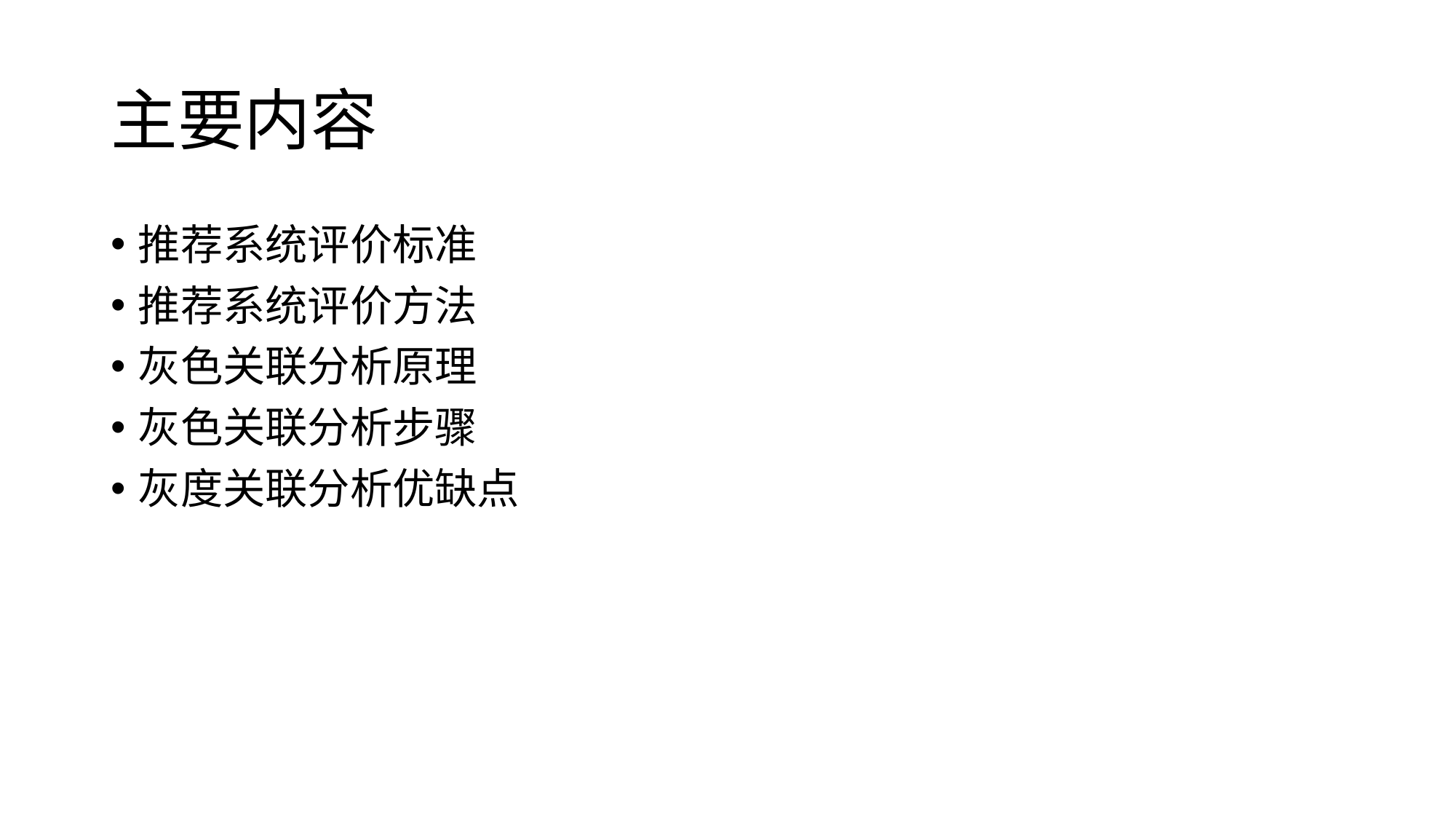

# 主要内容
推荐系统评价标准
推荐系统评价方法
灰色关联分析原理
灰色关联分析步骤
灰度关联分析优缺点